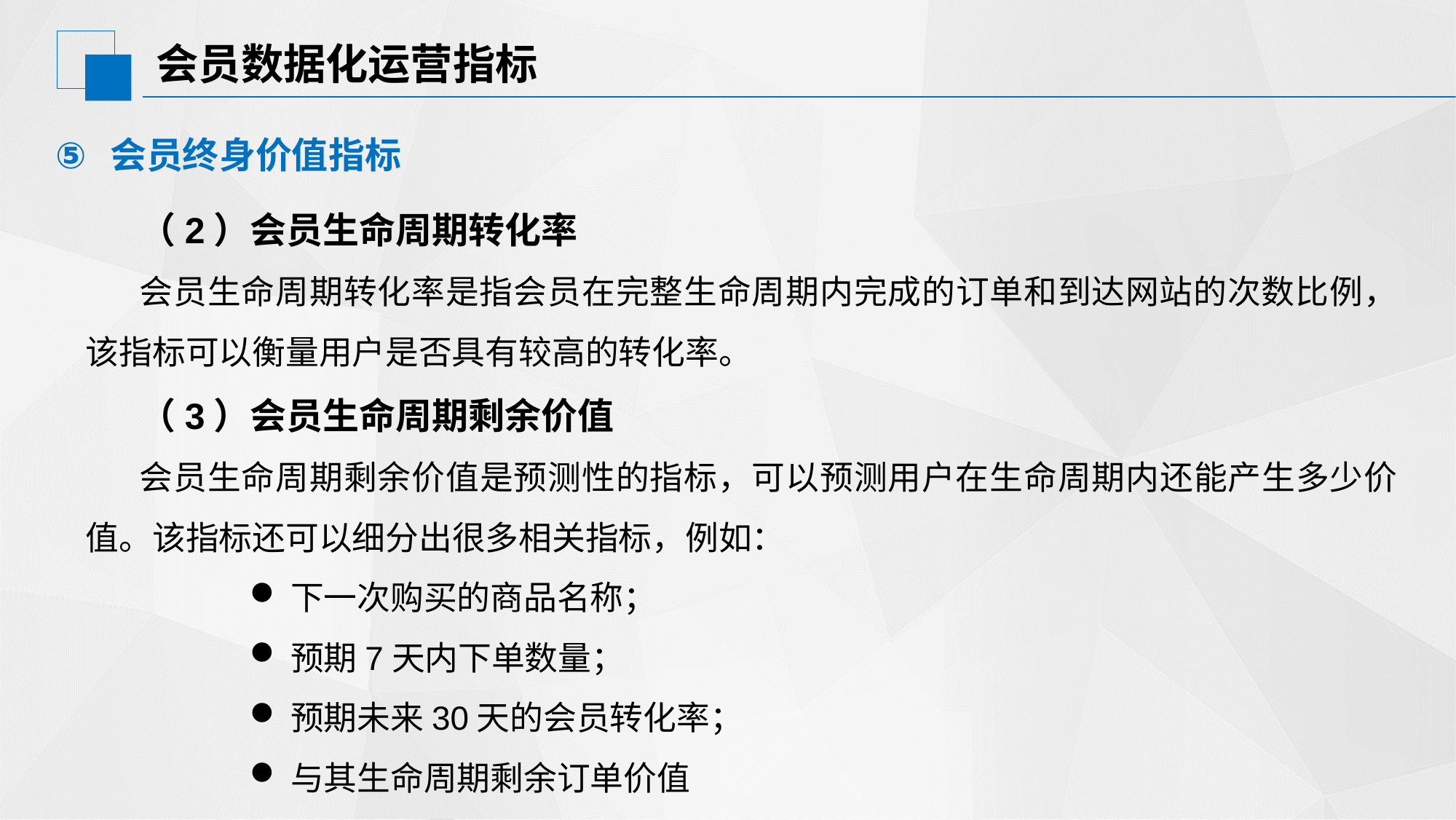

# 会员数据化运营指标
会员终身价值指标
（2）会员生命周期转化率
会员生命周期转化率是指会员在完整生命周期内完成的订单和到达网站的次数比例，该指标可以衡量用户是否具有较高的转化率。
（3）会员生命周期剩余价值
会员生命周期剩余价值是预测性的指标，可以预测用户在生命周期内还能产生多少价值。该指标还可以细分出很多相关指标，例如：
下一次购买的商品名称；
预期7天内下单数量；
预期未来30天的会员转化率；
与其生命周期剩余订单价值